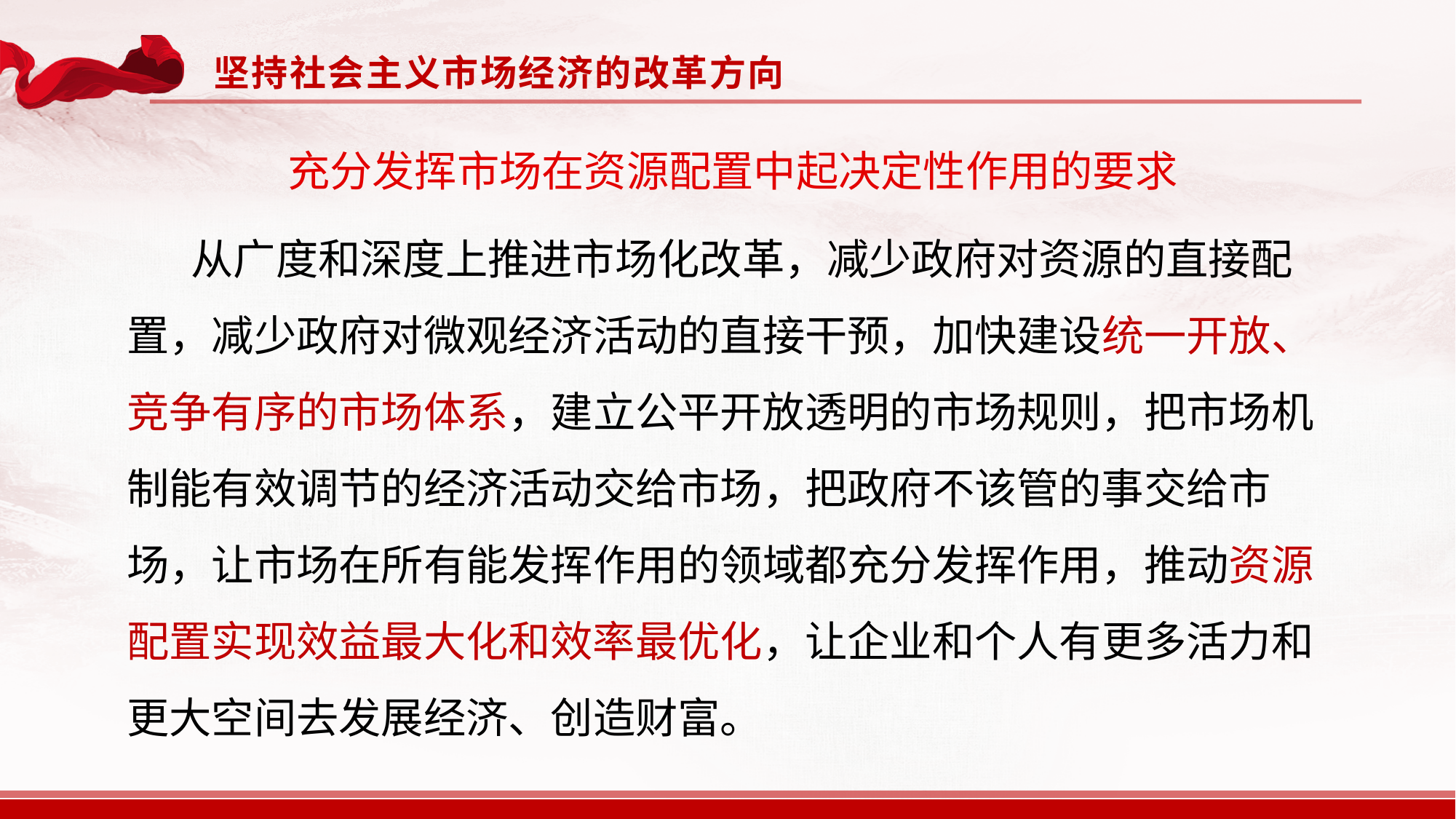

坚持社会主义市场经济的改革方向
充分发挥市场在资源配置中起决定性作用的要求
          从广度和深度上推进市场化改革，减少政府对资源的直接配置，减少政府对微观经济活动的直接干预，加快建设统一开放、竞争有序的市场体系，建立公平开放透明的市场规则，把市场机制能有效调节的经济活动交给市场，把政府不该管的事交给市场，让市场在所有能发挥作用的领域都充分发挥作用，推动资源配置实现效益最大化和效率最优化，让企业和个人有更多活力和更大空间去发展经济、创造财富。